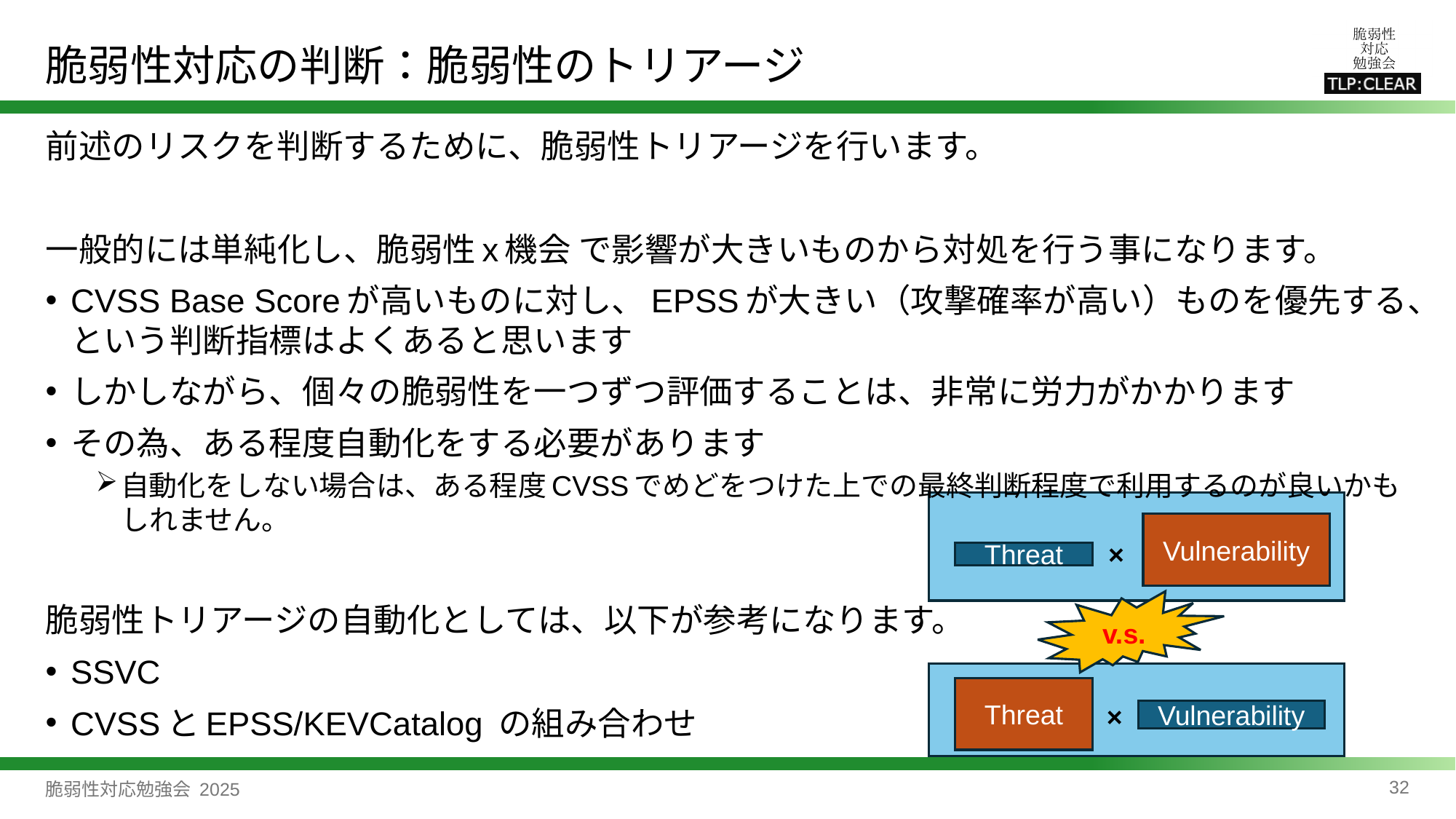

# 脆弱性対応の判断：脆弱性のトリアージ
前述のリスクを判断するために、脆弱性トリアージを行います。

一般的には単純化し、脆弱性x機会 で影響が大きいものから対処を行う事になります。
CVSS Base Scoreが高いものに対し、EPSSが大きい（攻撃確率が高い）ものを優先する、という判断指標はよくあると思います
しかしながら、個々の脆弱性を一つずつ評価することは、非常に労力がかかります
その為、ある程度自動化をする必要があります
自動化をしない場合は、ある程度CVSSでめどをつけた上での最終判断程度で利用するのが良いかもしれません。

脆弱性トリアージの自動化としては、以下が参考になります。
SSVC
CVSSとEPSS/KEVCatalog の組み合わせ

Vulnerability
×
Threat
v.s.

Threat
×
Vulnerability
32
脆弱性対応勉強会 2025